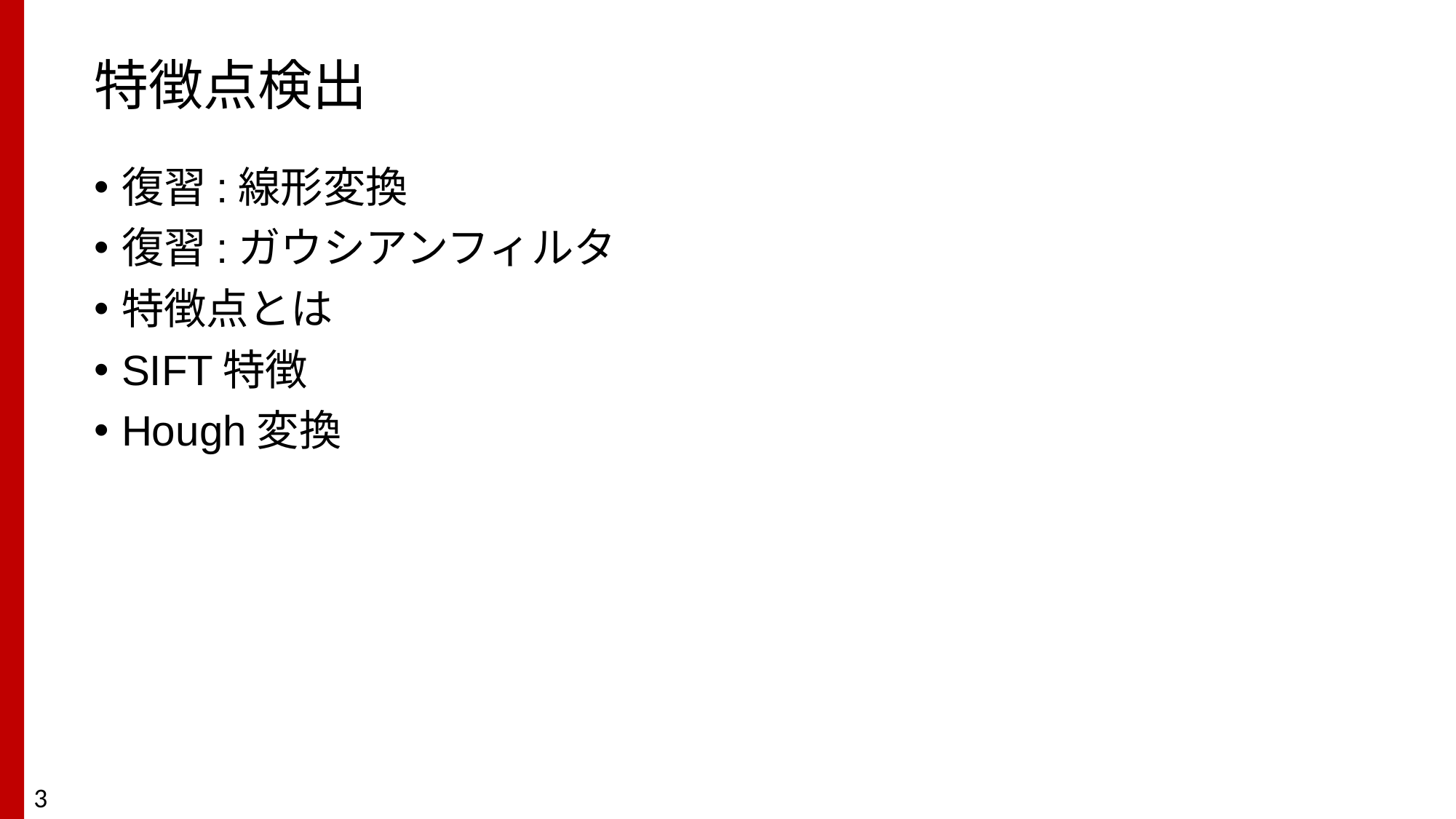

# 特徴点検出
復習:線形変換
復習:ガウシアンフィルタ
特徴点とは
SIFT特徴
Hough変換
3